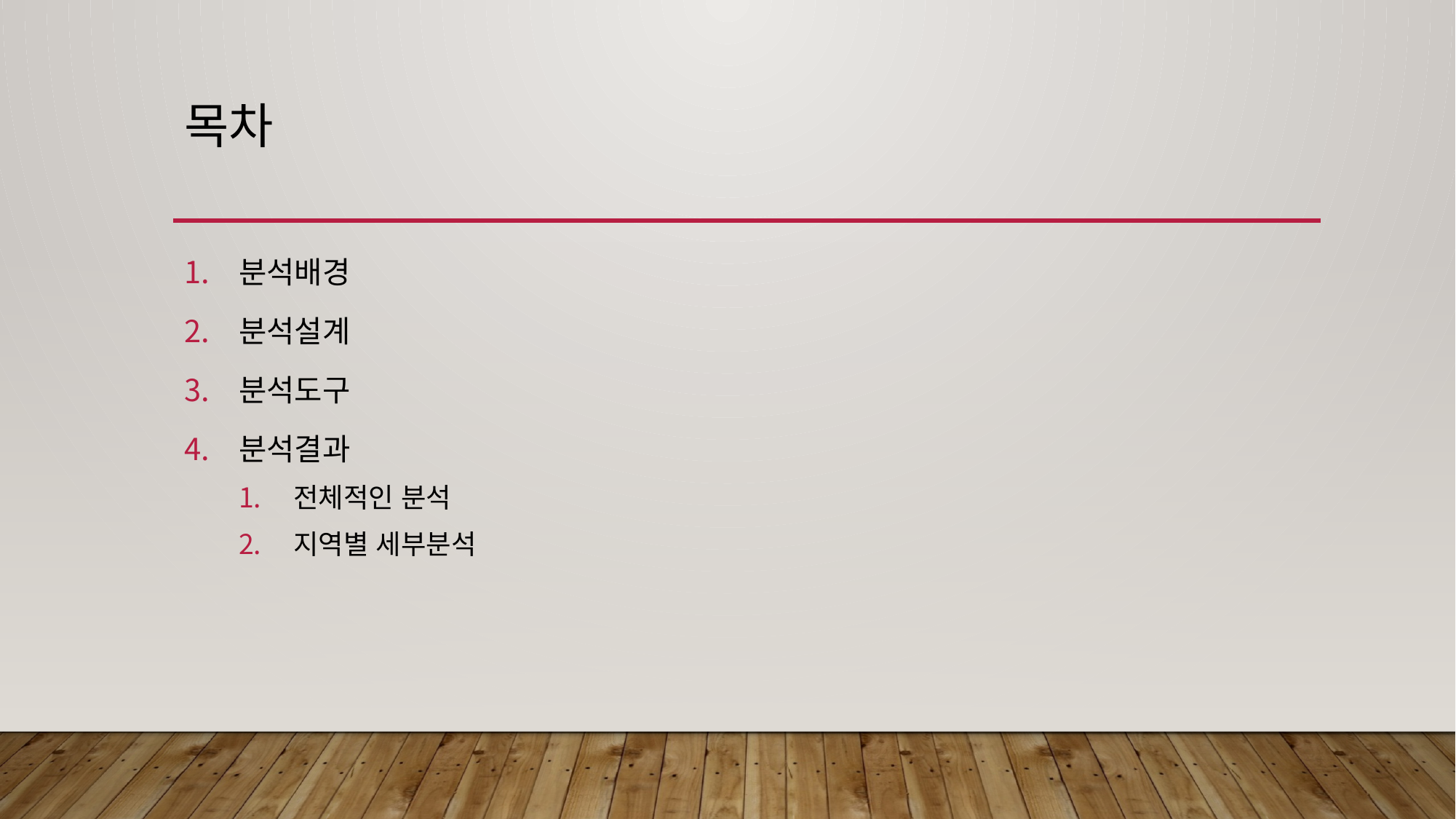

# 목차
분석배경
분석설계
분석도구
분석결과
전체적인 분석
지역별 세부분석